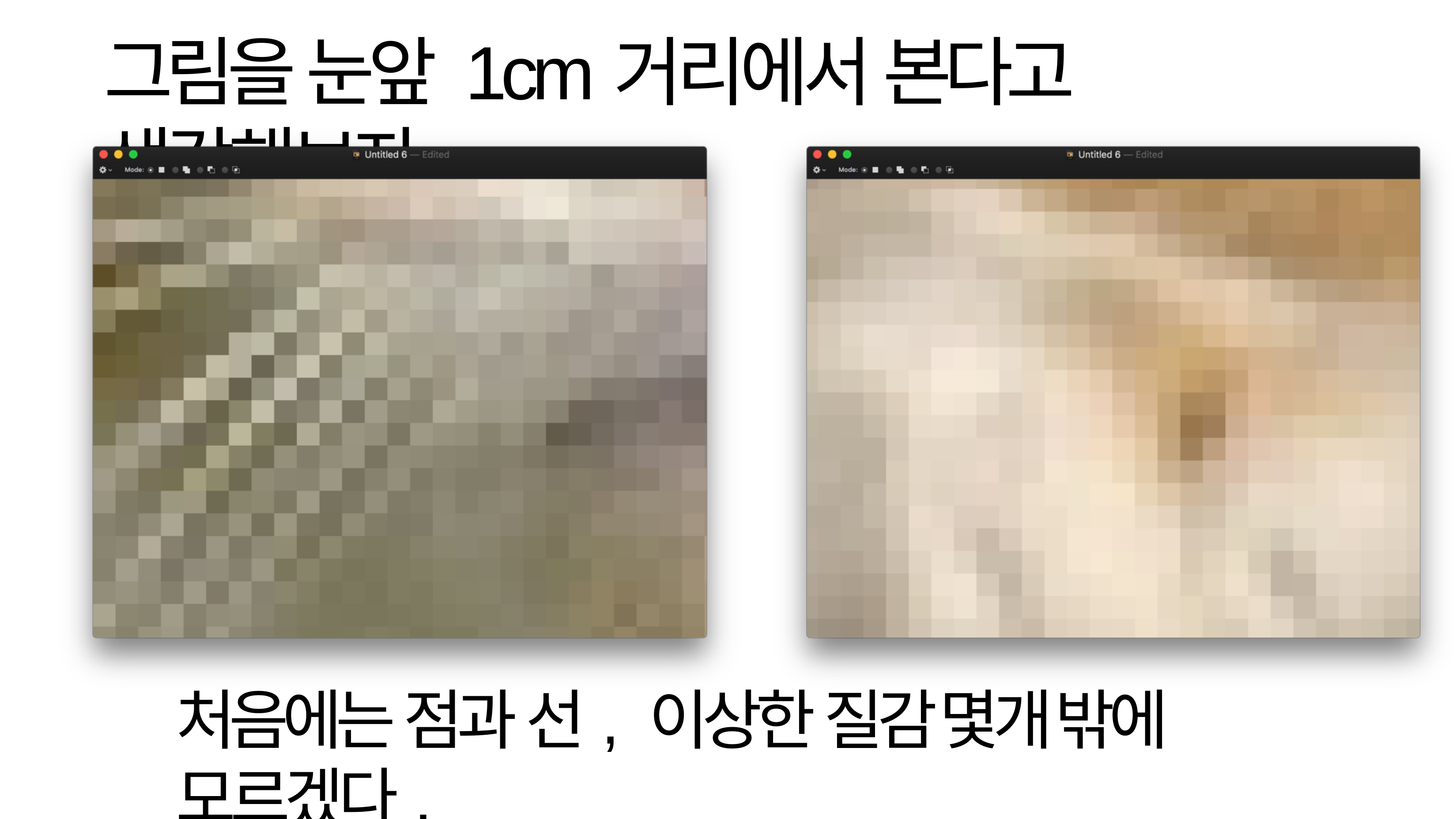

그림을 눈앞 1cm거리에서 본다고 생각해보자.

처음에는 점과 선, 이상한 질감 몇개 밖에 모르겠다.